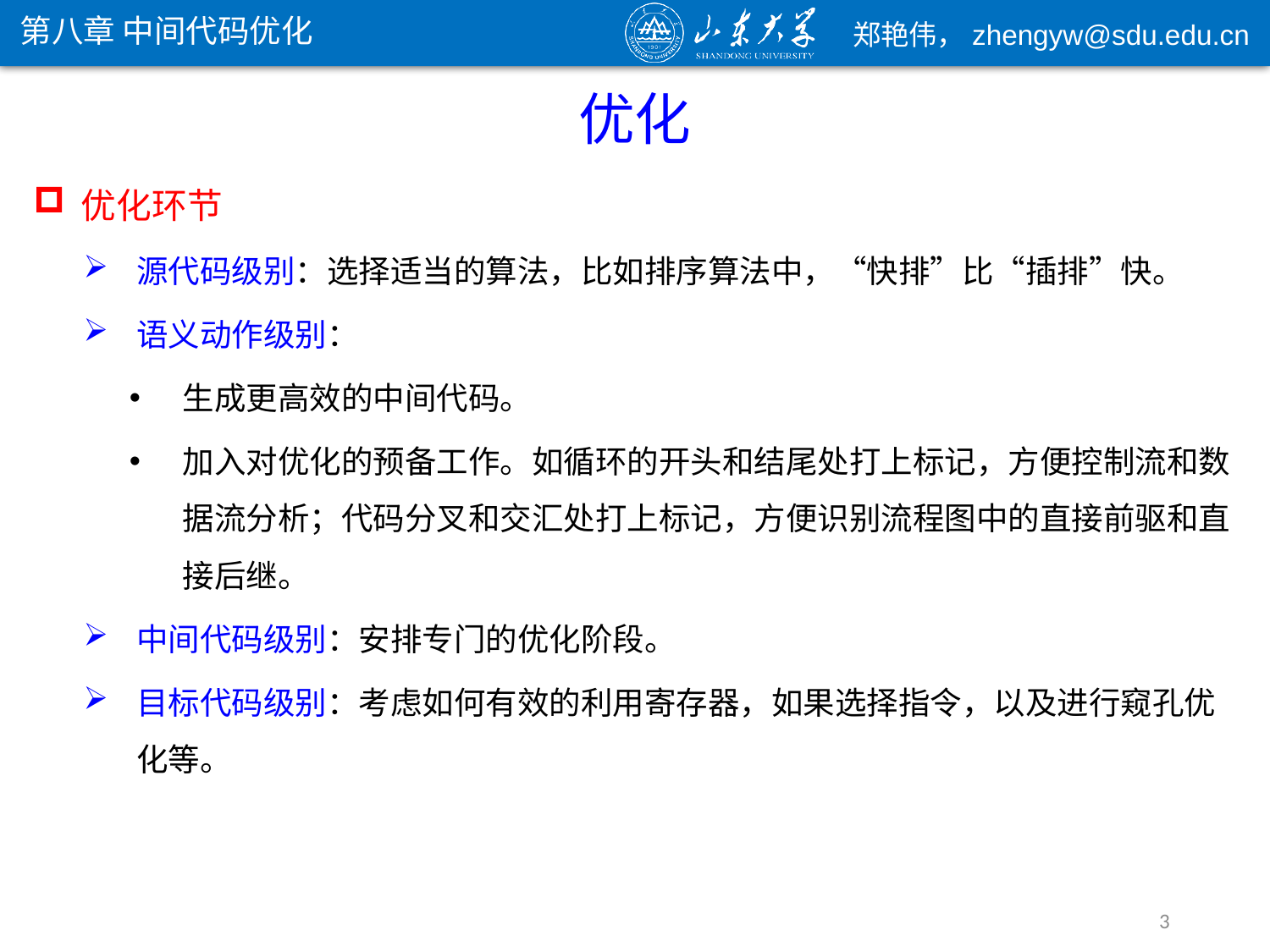

第八章 中间代码优化
优化
优化环节
源代码级别：选择适当的算法，比如排序算法中，“快排”比“插排”快。
语义动作级别：
生成更高效的中间代码。
加入对优化的预备工作。如循环的开头和结尾处打上标记，方便控制流和数据流分析；代码分叉和交汇处打上标记，方便识别流程图中的直接前驱和直接后继。
中间代码级别：安排专门的优化阶段。
目标代码级别：考虑如何有效的利用寄存器，如果选择指令，以及进行窥孔优化等。
3